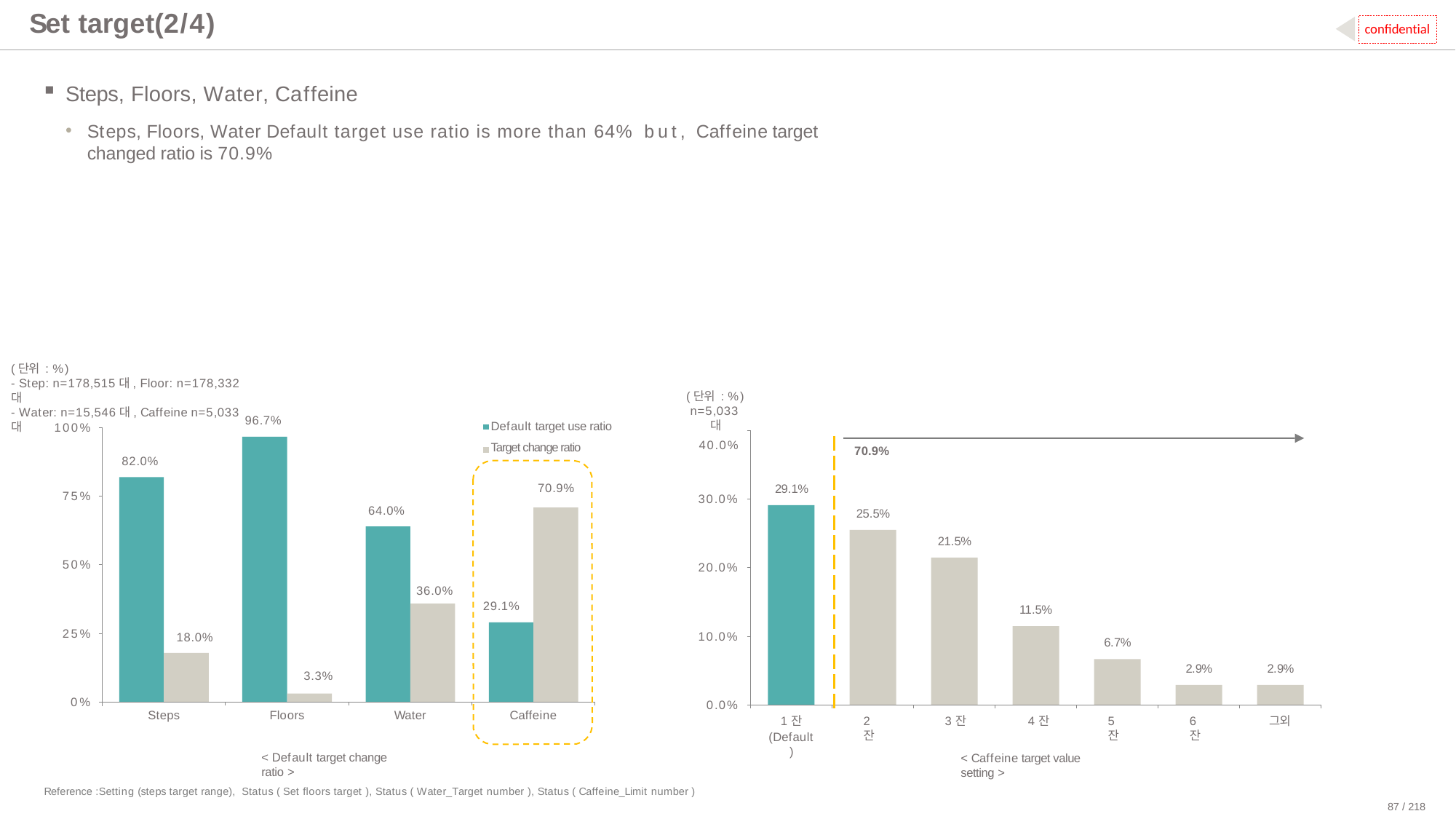

# Set target(2/4)

confidential
Steps, Floors, Water, Caffeine

Steps, Floors, Water Default target use ratio is more than 64% but,  Caffeine target changed ratio is 70.9%
(단위 : %)
- Step: n=178,515대, Floor: n=178,332대
- Water: n=15,546대, Caffeine n=5,033대
(단위 : %) n=5,033대
40.0%
96.7%
Default target use ratio
100%

Target change ratio
70.9%

82.0%

70.9%
29.1%
75%
30.0%

64.0%

25.5%

21.5%
50%

20.0%

36.0%
29.1%
11.5%

25%

10.0%
18.0%

6.7%

2.9%
2.9%
3.3%

0%
0.0%

Steps
Floors
Water
Caffeine
1잔
(Default)
2잔
3잔	4잔

< Caffeine target value setting >
5잔
6잔
그외
< Default target change ratio >
Reference :Setting (steps target range),  Status ( Set floors target ), Status ( Water_Target number ), Status ( Caffeine_Limit number )
87 / 218